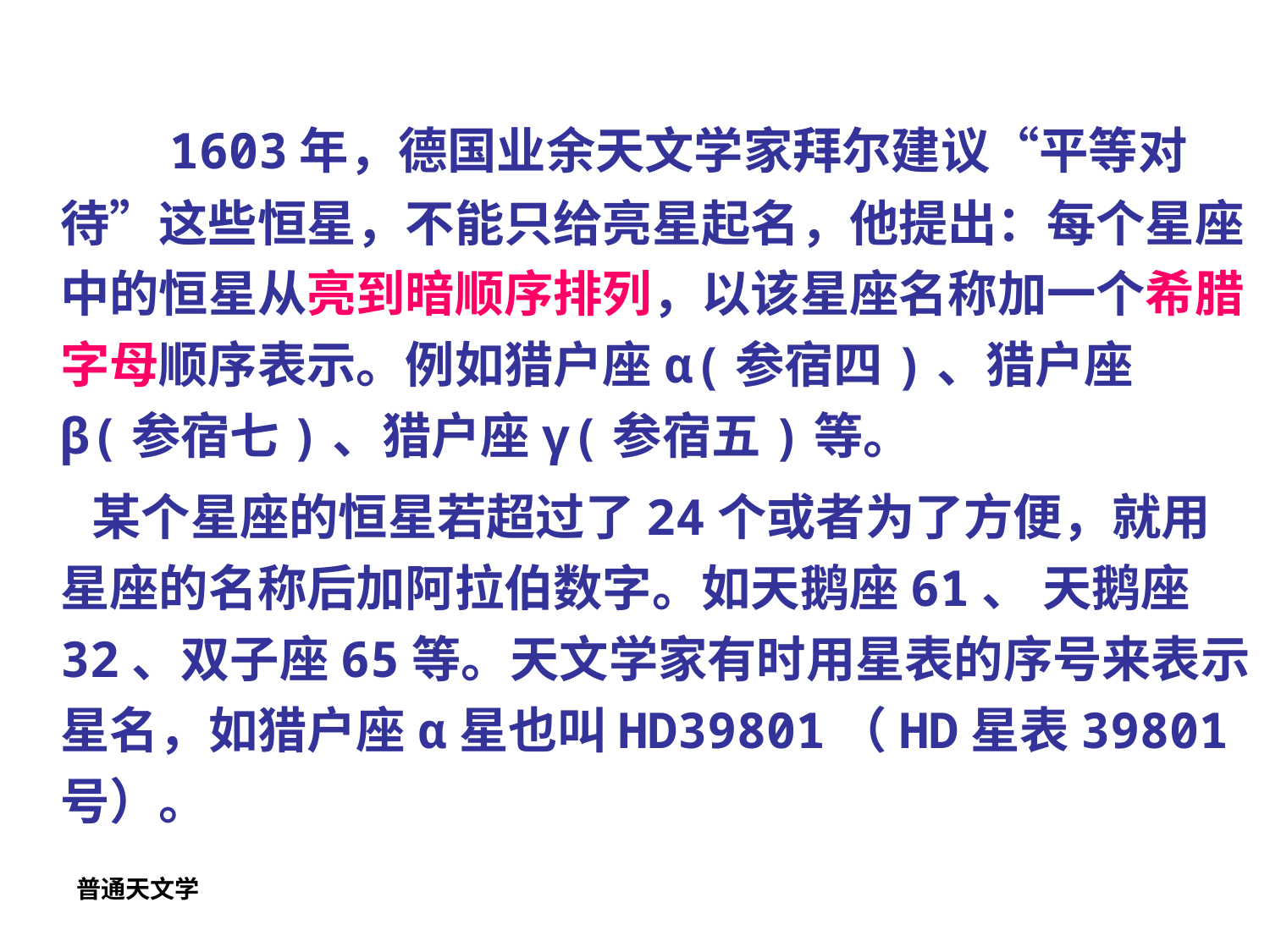

1603年，德国业余天文学家拜尔建议“平等对待”这些恒星，不能只给亮星起名，他提出：每个星座中的恒星从亮到暗顺序排列，以该星座名称加一个希腊字母顺序表示。例如猎户座α(参宿四)、猎户座β(参宿七)、猎户座γ(参宿五)等。
      某个星座的恒星若超过了24个或者为了方便，就用星座的名称后加阿拉伯数字。如天鹅座61、 天鹅座32、双子座65等。天文学家有时用星表的序号来表示星名，如猎户座α星也叫HD39801（HD星表39801号）。
普通天文学